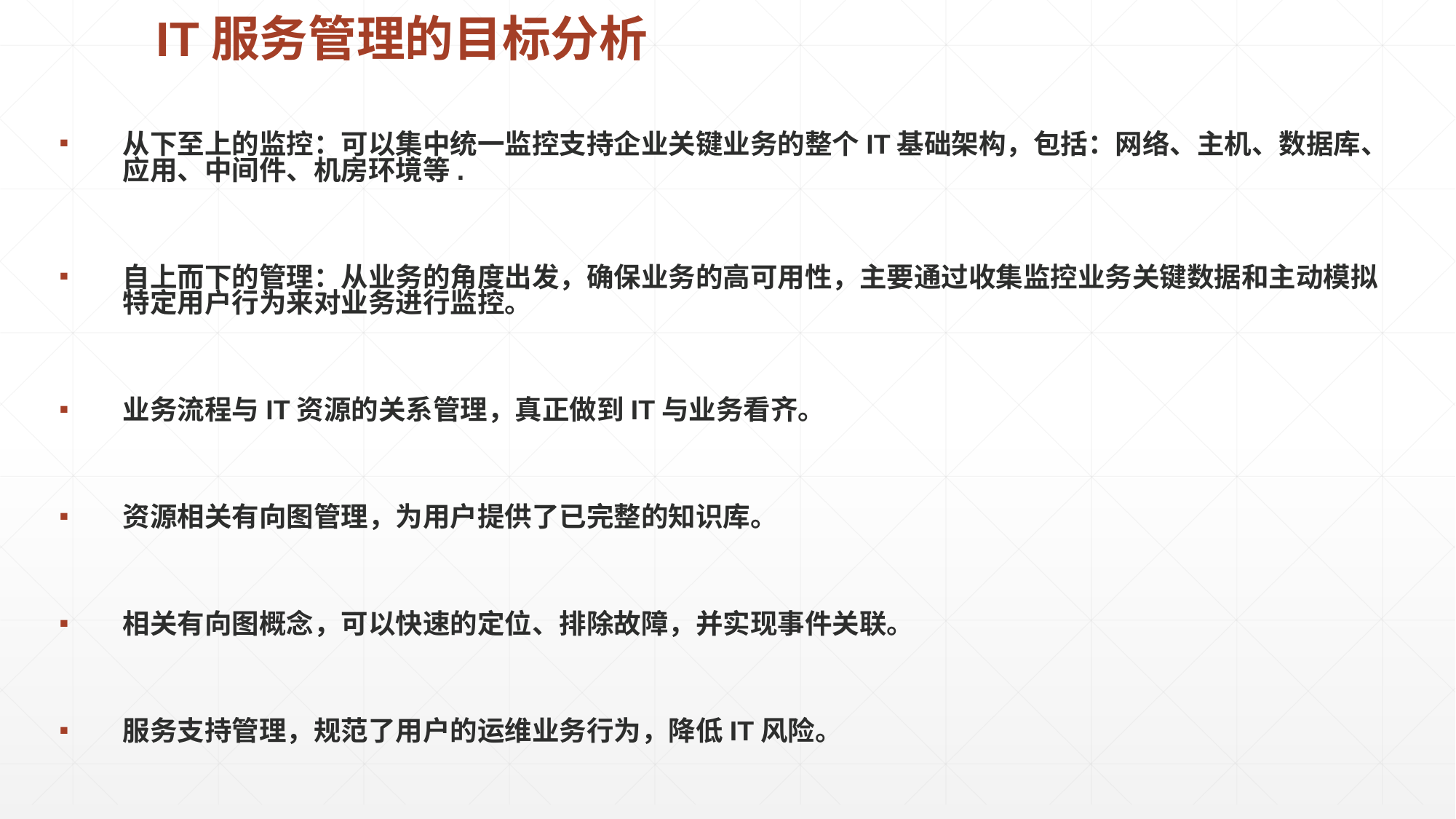

# IT服务管理的目标分析
从下至上的监控：可以集中统一监控支持企业关键业务的整个IT基础架构，包括：网络、主机、数据库、应用、中间件、机房环境等.

自上而下的管理：从业务的角度出发，确保业务的高可用性，主要通过收集监控业务关键数据和主动模拟特定用户行为来对业务进行监控。

业务流程与IT资源的关系管理，真正做到IT与业务看齐。

资源相关有向图管理，为用户提供了已完整的知识库。

相关有向图概念，可以快速的定位、排除故障，并实现事件关联。

服务支持管理，规范了用户的运维业务行为，降低IT风险。

绩效评估管理，使用户的IT运营管理水平可以得到持续的改进。

未来支持业务流程再再造。